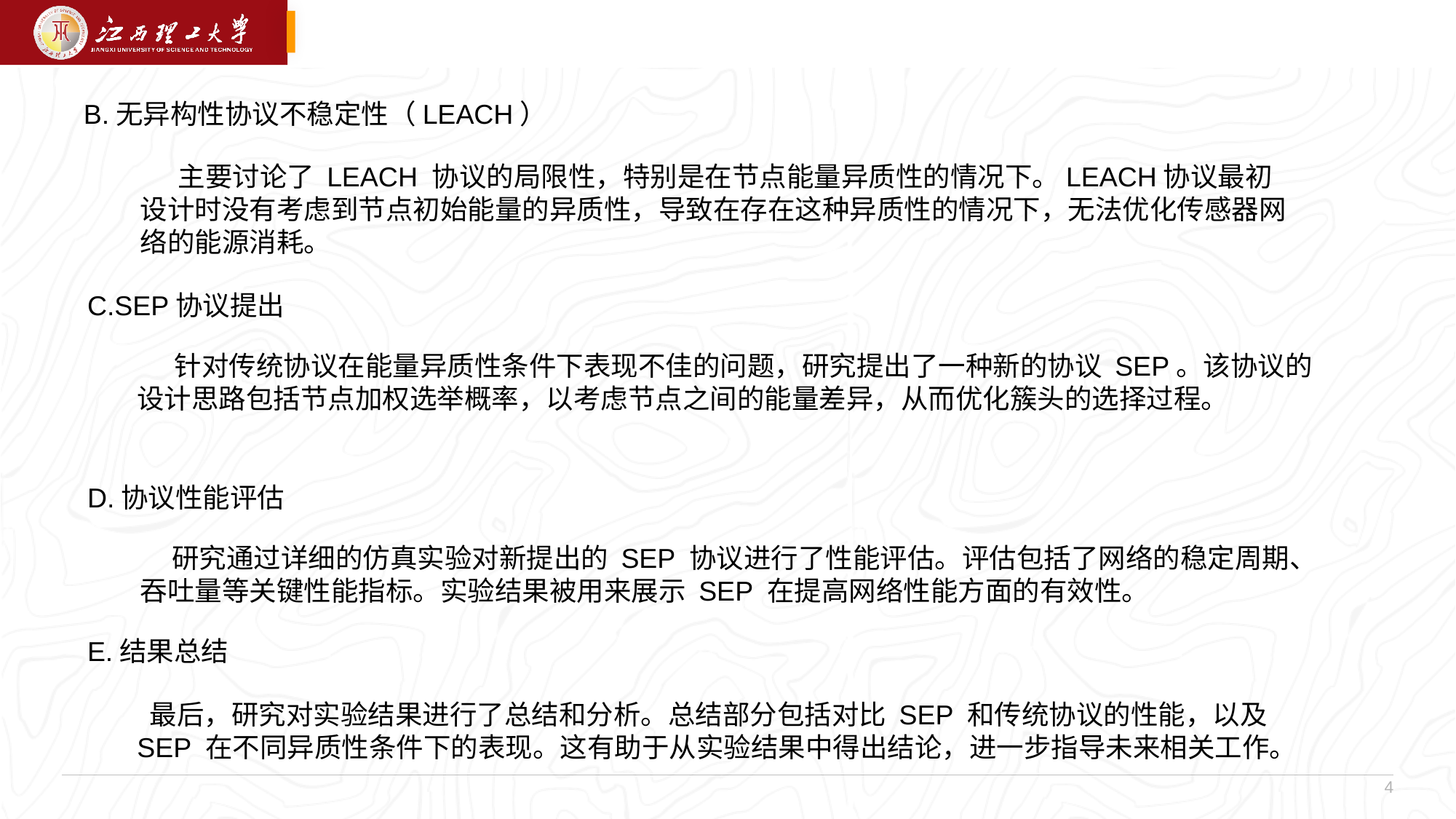

B.无异构性协议不稳定性（LEACH）
     主要讨论了 LEACH 协议的局限性，特别是在节点能量异质性的情况下。LEACH协议最初设计时没有考虑到节点初始能量的异质性，导致在存在这种异质性的情况下，无法优化传感器网络的能源消耗。
C.SEP协议提出
     针对传统协议在能量异质性条件下表现不佳的问题，研究提出了一种新的协议 SEP。该协议的设计思路包括节点加权选举概率，以考虑节点之间的能量差异，从而优化簇头的选择过程。
D.协议性能评估
    研究通过详细的仿真实验对新提出的 SEP 协议进行了性能评估。评估包括了网络的稳定周期、吞吐量等关键性能指标。实验结果被用来展示 SEP 在提高网络性能方面的有效性。
E.结果总结
 最后，研究对实验结果进行了总结和分析。总结部分包括对比 SEP 和传统协议的性能，以及 SEP 在不同异质性条件下的表现。这有助于从实验结果中得出结论，进一步指导未来相关工作。
4